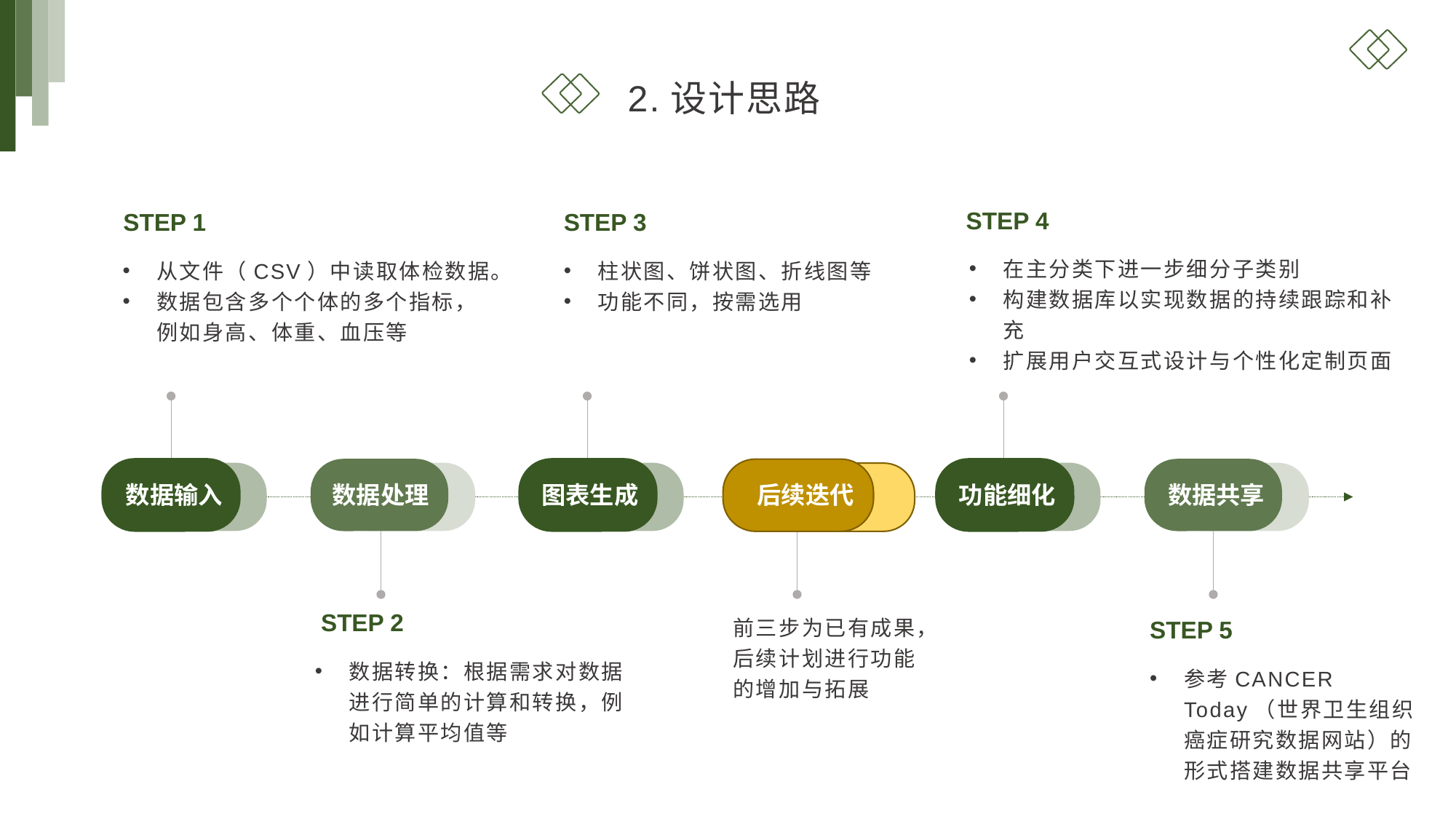

2.设计思路

STEP 4

STEP 1
从文件（CSV）中读取体检数据。
数据包含多个个体的多个指标，例如身高、体重、血压等
STEP 3
柱状图、饼状图、折线图等
功能不同，按需选用
在主分类下进一步细分子类别
构建数据库以实现数据的持续跟踪和补充
扩展用户交互式设计与个性化定制页面

数据输入
数据处理
图表生成
后续迭代
功能细化
数据共享
STEP 2
数据转换：根据需求对数据进行简单的计算和转换，例如计算平均值等
前三步为已有成果，后续计划进行功能的增加与拓展

STEP 5
参考CANCER Today（世界卫生组织癌症研究数据网站）的形式搭建数据共享平台